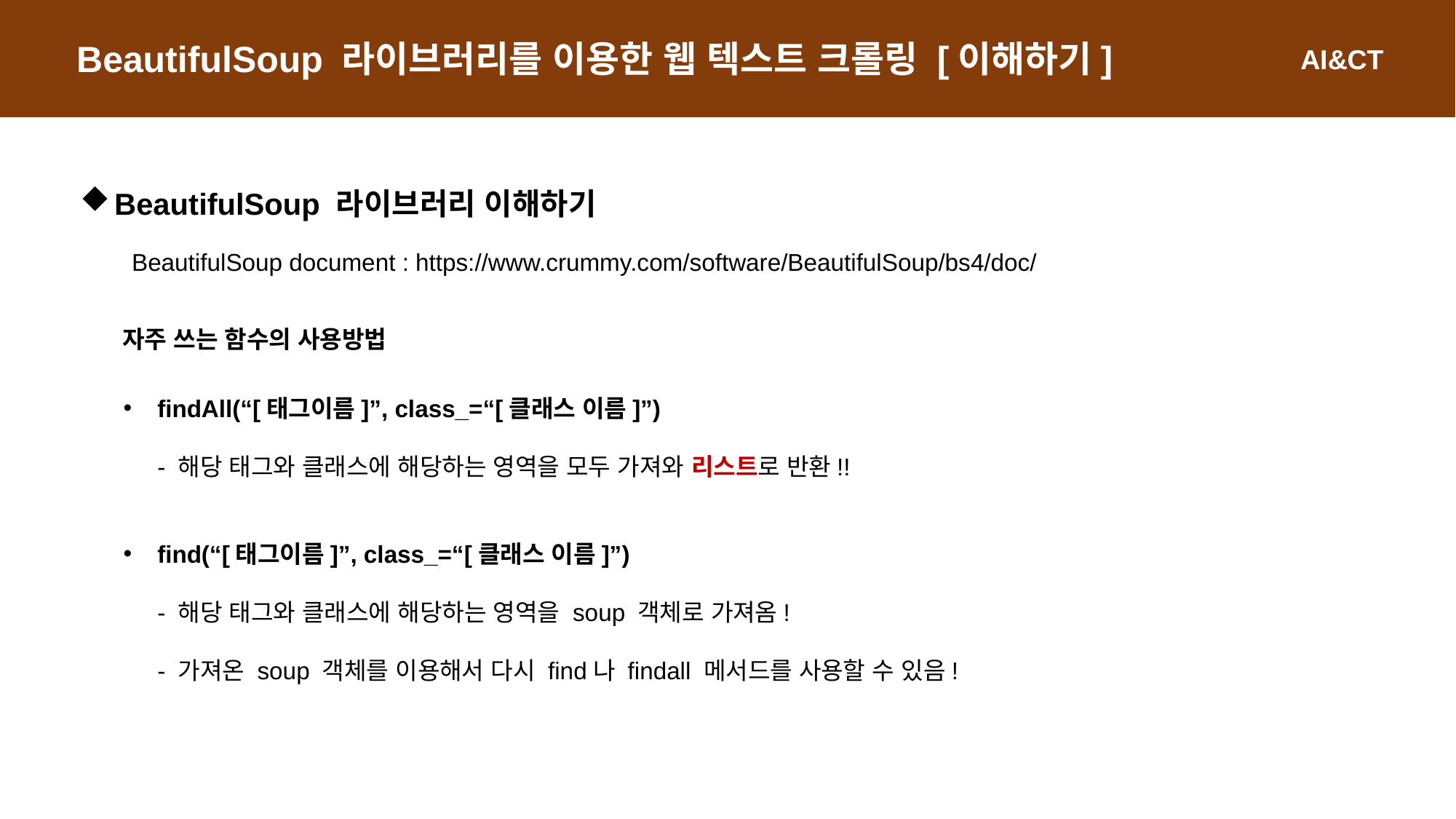

BeautifulSoup 라이브러리를 이용한 웹 텍스트 크롤링 [이해하기]
BeautifulSoup 라이브러리 이해하기
BeautifulSoup document : https://www.crummy.com/software/BeautifulSoup/bs4/doc/
자주 쓰는 함수의 사용방법
findAll(“[태그이름]”, class_=“[클래스 이름]”)
- 해당 태그와 클래스에 해당하는 영역을 모두 가져와 리스트로 반환!!
find(“[태그이름]”, class_=“[클래스 이름]”)
- 해당 태그와 클래스에 해당하는 영역을 soup 객체로 가져옴!
- 가져온 soup 객체를 이용해서 다시 find나 findall 메서드를 사용할 수 있음!